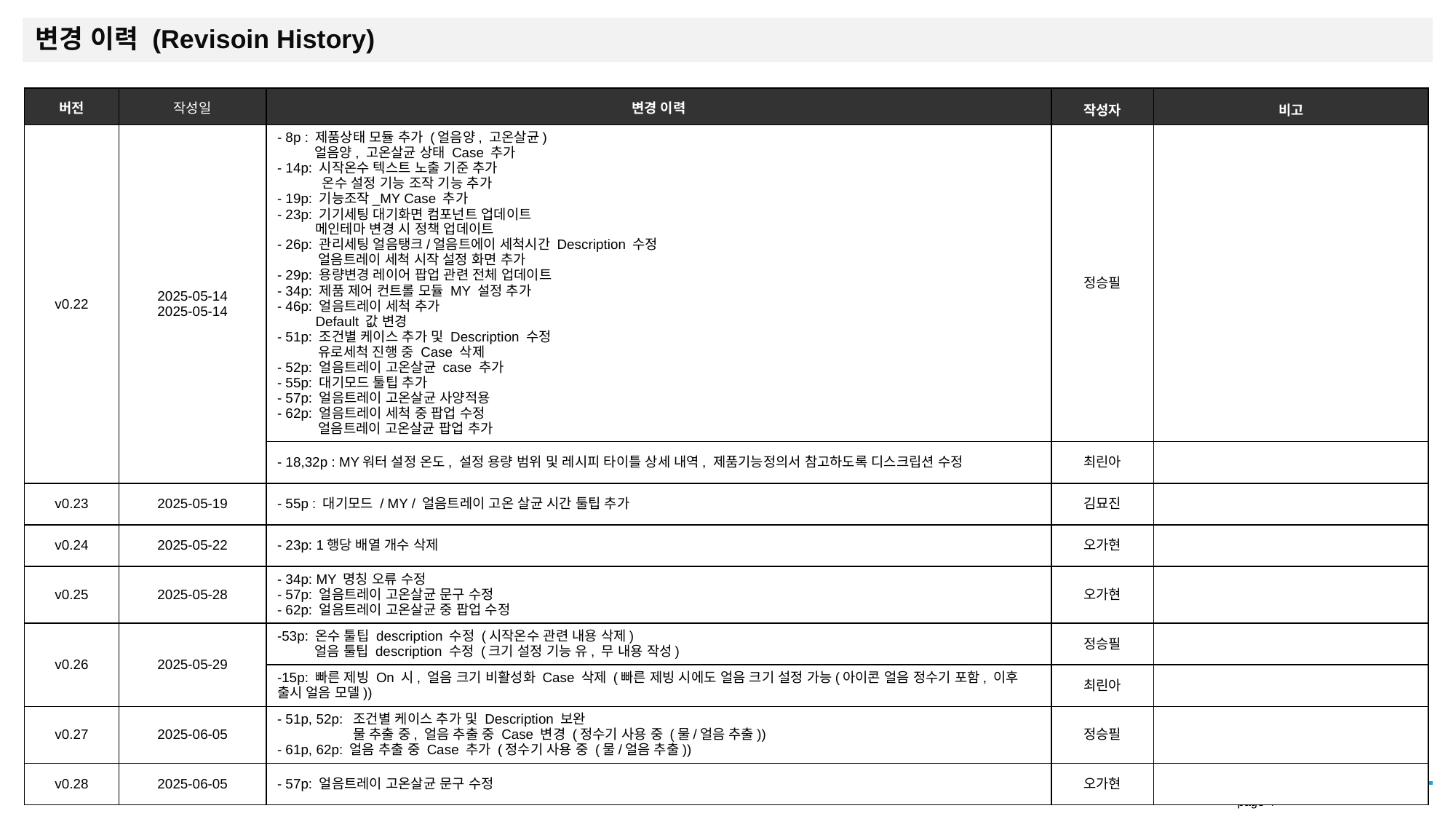

변경 이력 (Revisoin History)
| 버전 | 작성일 | 변경 이력 | 작성자 | 비고 |
| --- | --- | --- | --- | --- |
| v0.22 | 2025-05-14 2025-05-14 | - 8p : 제품상태 모듈 추가 (얼음양, 고온살균) 얼음양, 고온살균 상태 Case 추가 - 14p: 시작온수 텍스트 노출 기준 추가 온수 설정 기능 조작 기능 추가 - 19p: 기능조작\_MY Case 추가 - 23p: 기기세팅 대기화면 컴포넌트 업데이트 메인테마 변경 시 정책 업데이트 - 26p: 관리세팅 얼음탱크/얼음트에이 세척시간 Description 수정 얼음트레이 세척 시작 설정 화면 추가 - 29p: 용량변경 레이어 팝업 관련 전체 업데이트 - 34p: 제품 제어 컨트롤 모듈 MY 설정 추가 - 46p: 얼음트레이 세척 추가 Default 값 변경 - 51p: 조건별 케이스 추가 및 Description 수정 유로세척 진행 중 Case 삭제 - 52p: 얼음트레이 고온살균 case 추가 - 55p: 대기모드 툴팁 추가 - 57p: 얼음트레이 고온살균 사양적용 - 62p: 얼음트레이 세척 중 팝업 수정 얼음트레이 고온살균 팝업 추가 | 정승필 |  |
|  |  | - 18,32p : MY워터 설정 온도, 설정 용량 범위 및 레시피 타이틀 상세 내역, 제품기능정의서 참고하도록 디스크립션 수정 | 최린아 |  |
| v0.23 | 2025-05-19 | - 55p : 대기모드 / MY / 얼음트레이 고온 살균 시간 툴팁 추가 | 김묘진 |  |
| v0.24 | 2025-05-22 | - 23p: 1행당 배열 개수 삭제 | 오가현 |  |
| v0.25 | 2025-05-28 | - 34p: MY 명칭 오류 수정 - 57p: 얼음트레이 고온살균 문구 수정 - 62p: 얼음트레이 고온살균 중 팝업 수정 | 오가현 |  |
| v0.26 | 2025-05-29 | -53p: 온수 툴팁 description 수정 (시작온수 관련 내용 삭제) 얼음 툴팁 description 수정 (크기 설정 기능 유, 무 내용 작성) | 정승필 |  |
|  |  | -15p: 빠른 제빙 On 시, 얼음 크기 비활성화 Case 삭제 (빠른 제빙 시에도 얼음 크기 설정 가능(아이콘 얼음 정수기 포함, 이후 출시 얼음 모델)) | 최린아 |  |
| v0.27 | 2025-06-05 | - 51p, 52p: 조건별 케이스 추가 및 Description 보완 물 추출 중, 얼음 추출 중 Case 변경 (정수기 사용 중 (물/얼음 추출)) - 61p, 62p: 얼음 추출 중 Case 추가 (정수기 사용 중 (물/얼음 추출)) | 정승필 |  |
| v0.28 | 2025-06-05 | - 57p: 얼음트레이 고온살균 문구 수정 | 오가현 |  |
page 4